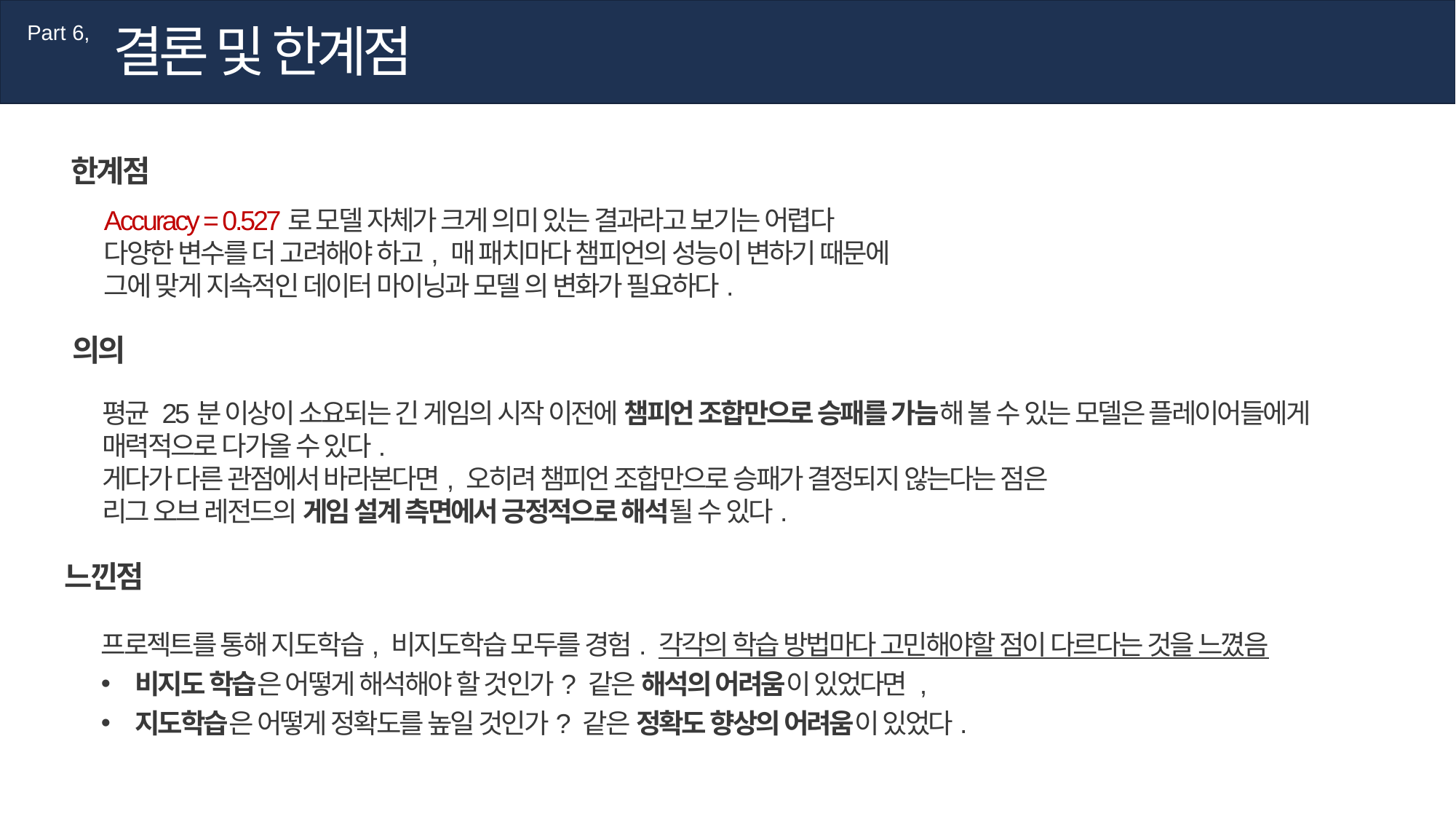

결론 및 한계점
Part 6,
한계점
Accuracy = 0.527로 모델 자체가 크게 의미 있는 결과라고 보기는 어렵다
다양한 변수를 더 고려해야 하고, 매 패치마다 챔피언의 성능이 변하기 때문에
그에 맞게 지속적인 데이터 마이닝과 모델 의 변화가 필요하다.

의의
평균 25분 이상이 소요되는 긴 게임의 시작 이전에 챔피언 조합만으로 승패를 가늠해 볼 수 있는 모델은 플레이어들에게
매력적으로 다가올 수 있다.
게다가 다른 관점에서 바라본다면, 오히려 챔피언 조합만으로 승패가 결정되지 않는다는 점은
리그 오브 레전드의 게임 설계 측면에서 긍정적으로 해석될 수 있다.

느낀점
프로젝트를 통해 지도학습, 비지도학습 모두를 경험. 각각의 학습 방법마다 고민해야할 점이 다르다는 것을 느꼈음
비지도 학습은 어떻게 해석해야 할 것인가? 같은 해석의 어려움이 있었다면 ,
지도학습은 어떻게 정확도를 높일 것인가? 같은 정확도 향상의 어려움이 있었다.